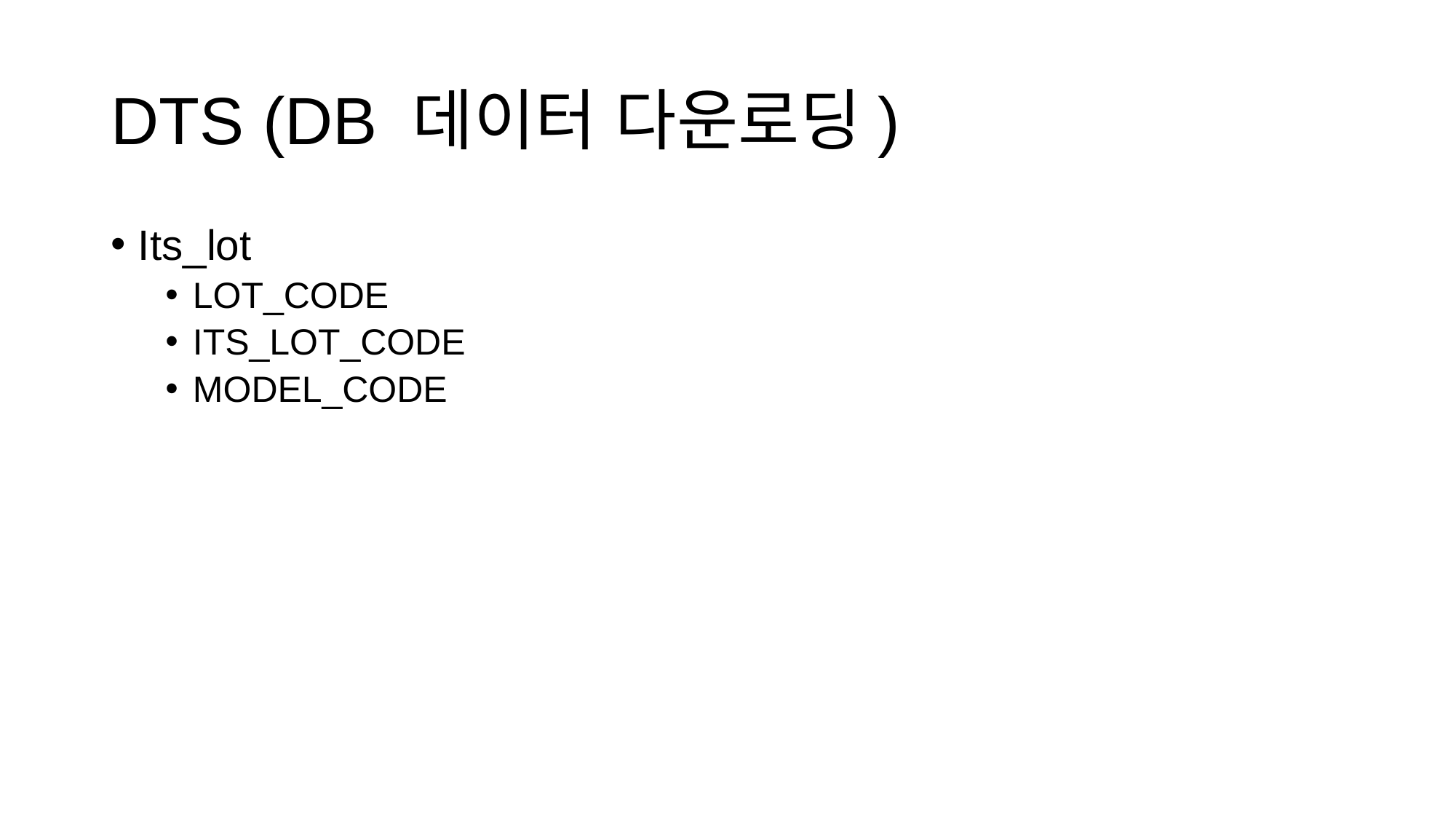

# DTS (DB 데이터 다운로딩)
Its_lot
LOT_CODE
ITS_LOT_CODE
MODEL_CODE